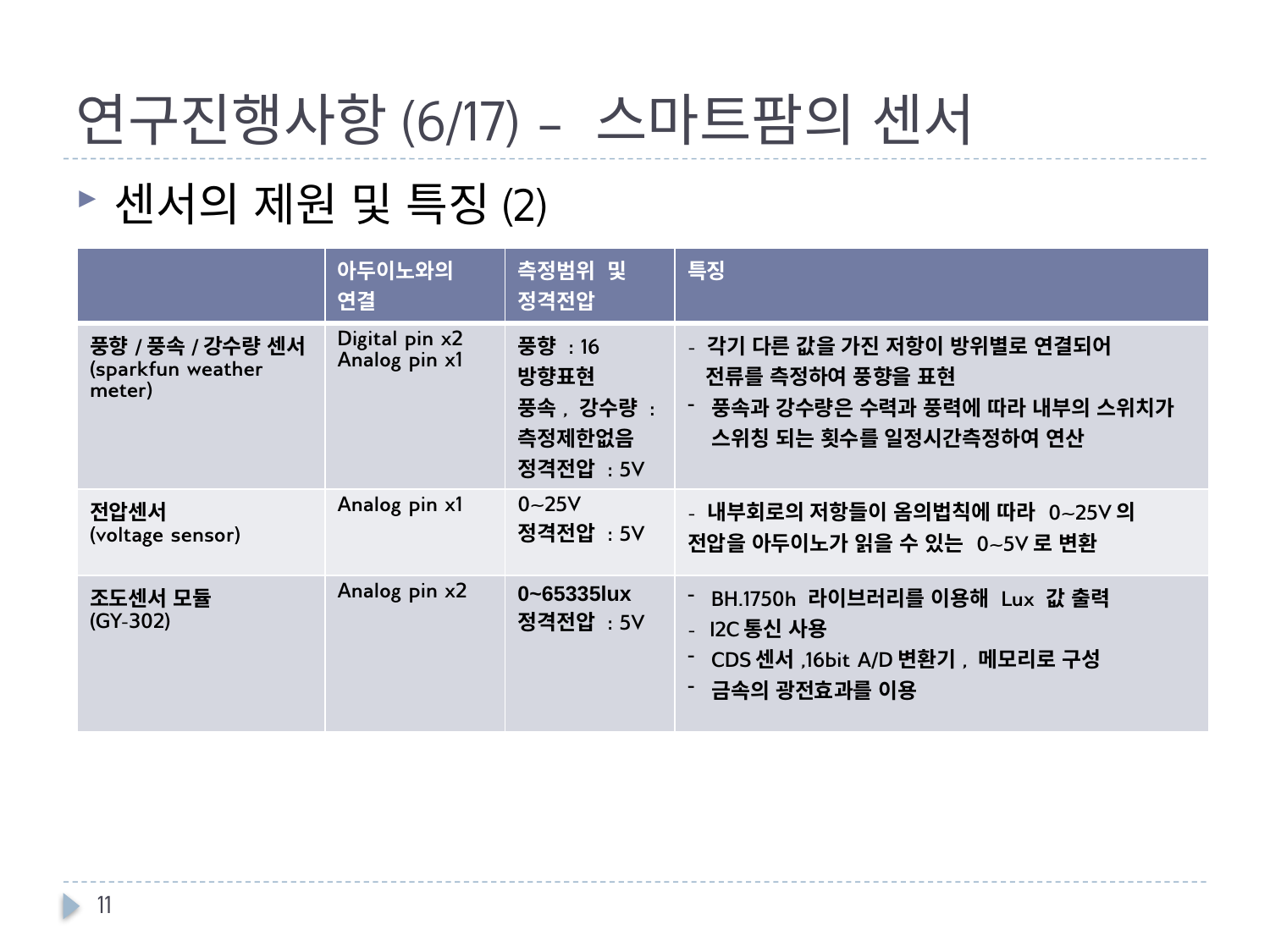

# 연구진행사항(6/17) – 스마트팜의 센서
센서의 제원 및 특징(2)
|  | 아두이노와의 연결 | 측정범위 및 정격전압 | 특징 |
| --- | --- | --- | --- |
| 풍향/풍속/강수량 센서 (sparkfun weather meter) | Digital pin x2 Analog pin x1 | 풍향 : 16방향표현 풍속, 강수량 : 측정제한없음 정격전압 : 5V | - 각기 다른 값을 가진 저항이 방위별로 연결되어 전류를 측정하여 풍향을 표현 풍속과 강수량은 수력과 풍력에 따라 내부의 스위치가 스위칭 되는 횟수를 일정시간측정하여 연산 |
| 전압센서 (voltage sensor) | Analog pin x1 | 0~25V 정격전압 : 5V | - 내부회로의 저항들이 옴의법칙에 따라 0~25V의 전압을 아두이노가 읽을 수 있는 0~5V로 변환 |
| 조도센서 모듈 (GY-302) | Analog pin x2 | 0~65335lux 정격전압 : 5V | BH.1750h 라이브러리를 이용해 Lux 값 출력 - I2C통신 사용 CDS센서,16bit A/D변환기, 메모리로 구성 금속의 광전효과를 이용 |
11